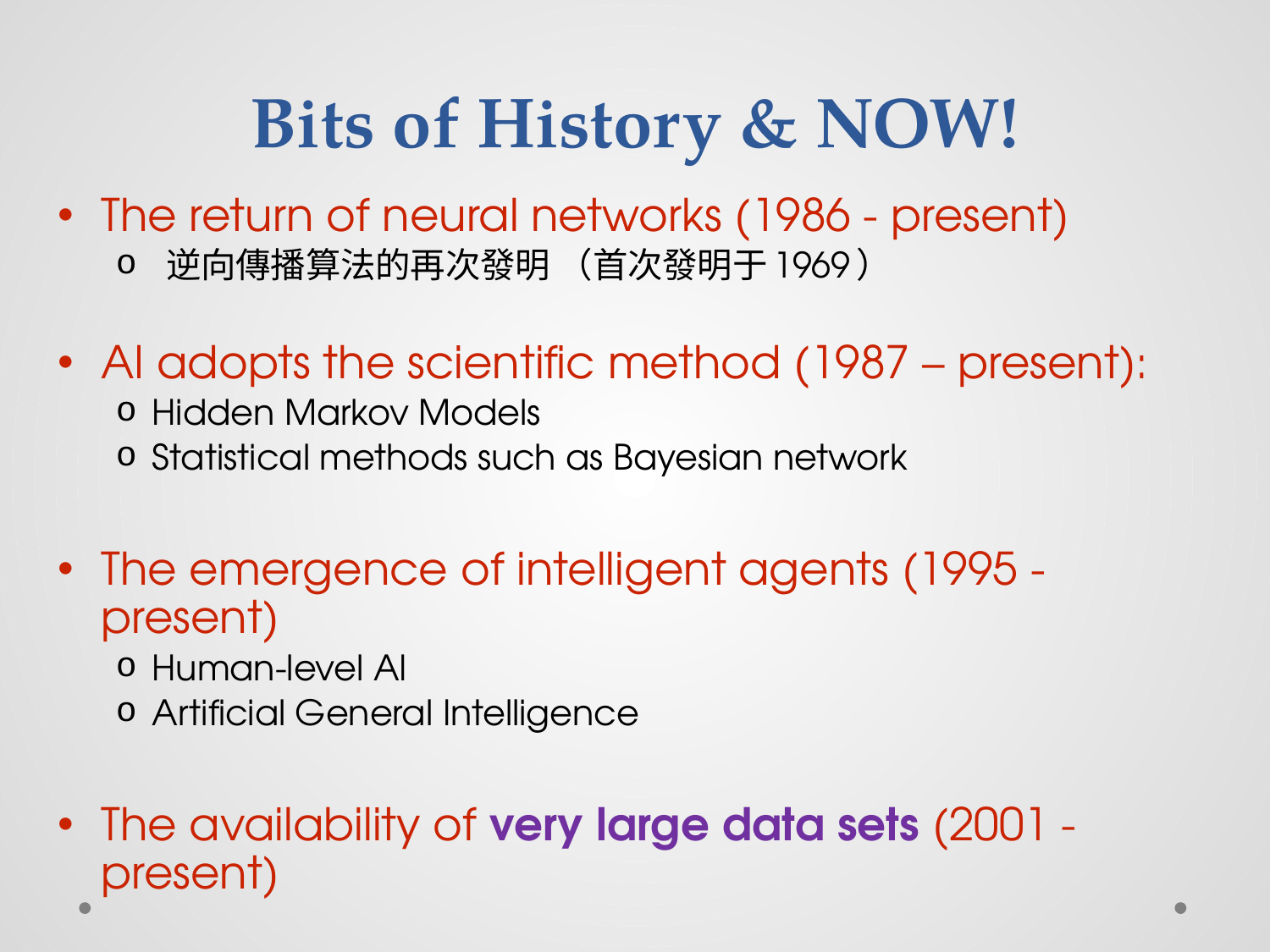

# Bits of History & NOW!
The return of neural networks (1986 - present)
 逆向傳播算法的再次發明 （首次發明于1969）

AI adopts the scientific method (1987 – present):
Hidden Markov Models
Statistical methods such as Bayesian network

The emergence of intelligent agents (1995 - present)
Human-level AI
Artificial General Intelligence

The availability of very large data sets (2001 - present)